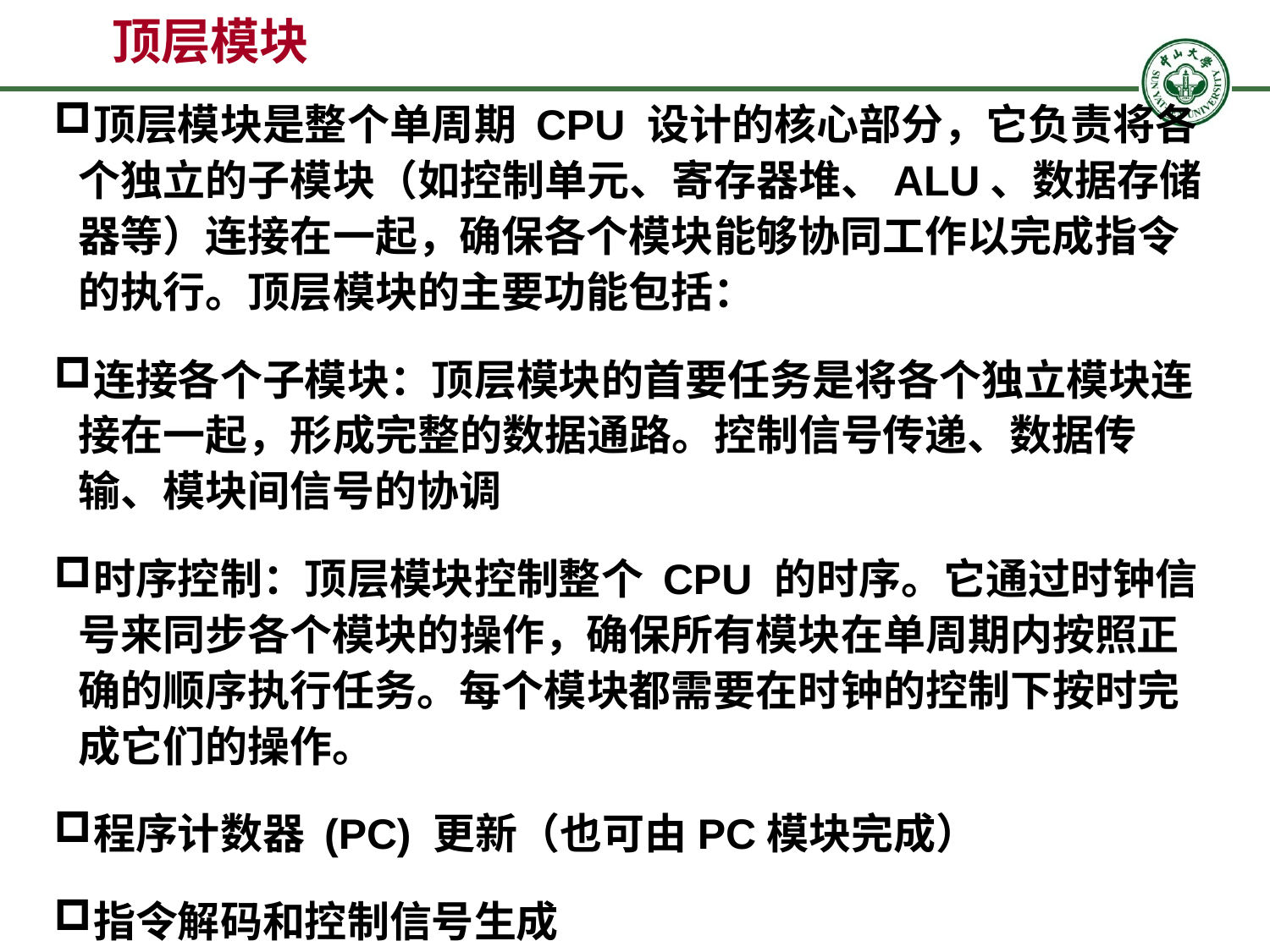

# 顶层模块
顶层模块是整个单周期 CPU 设计的核心部分，它负责将各个独立的子模块（如控制单元、寄存器堆、ALU、数据存储器等）连接在一起，确保各个模块能够协同工作以完成指令的执行。顶层模块的主要功能包括：
连接各个子模块：顶层模块的首要任务是将各个独立模块连接在一起，形成完整的数据通路。控制信号传递、数据传输、模块间信号的协调
时序控制：顶层模块控制整个 CPU 的时序。它通过时钟信号来同步各个模块的操作，确保所有模块在单周期内按照正确的顺序执行任务。每个模块都需要在时钟的控制下按时完成它们的操作。
程序计数器 (PC) 更新（也可由PC模块完成）
指令解码和控制信号生成